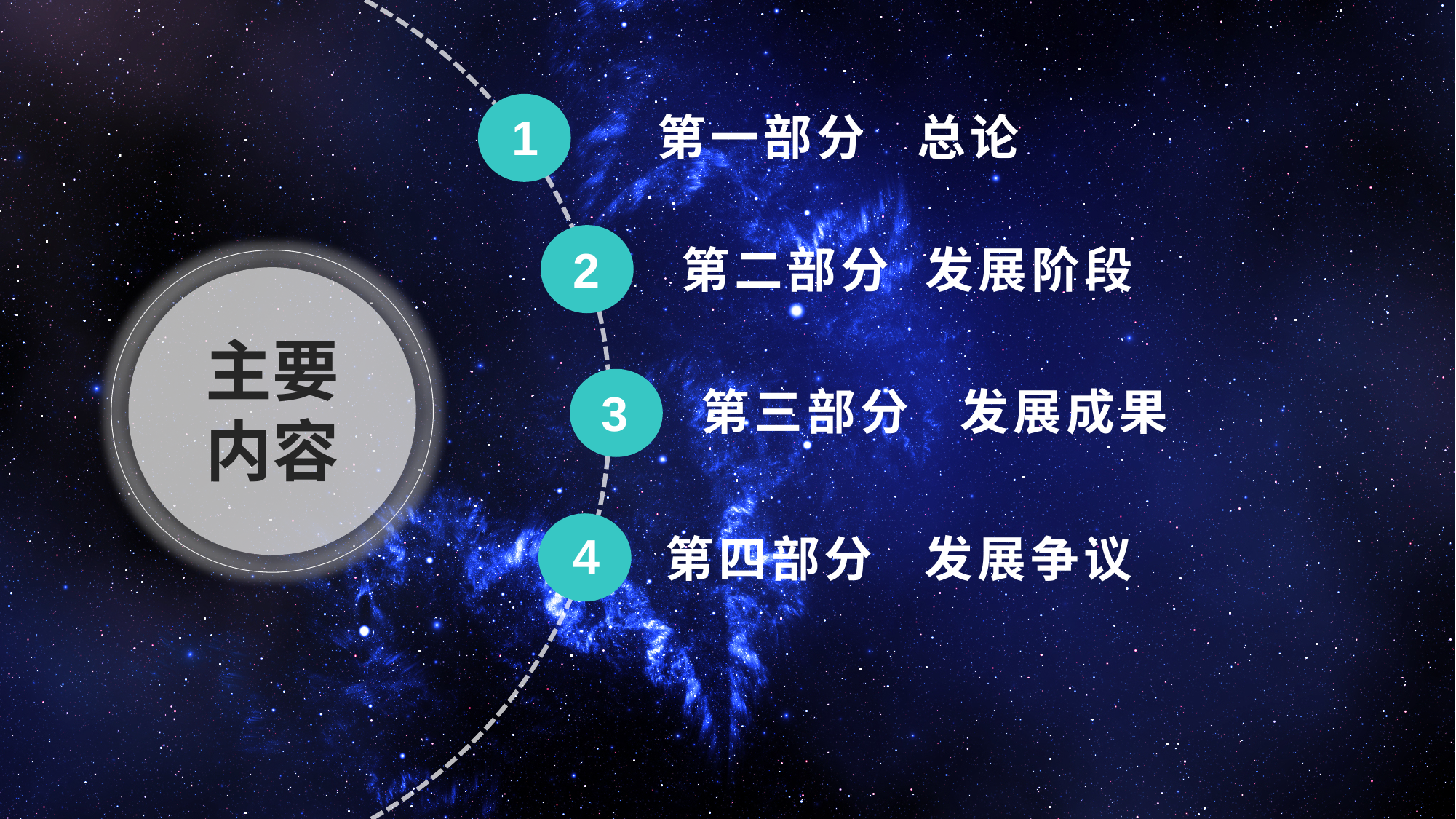

1
第一部分   总论

第二部分  发展阶段
2

主要
内容

第三部分   发展成果
3

4
第四部分   发展争议